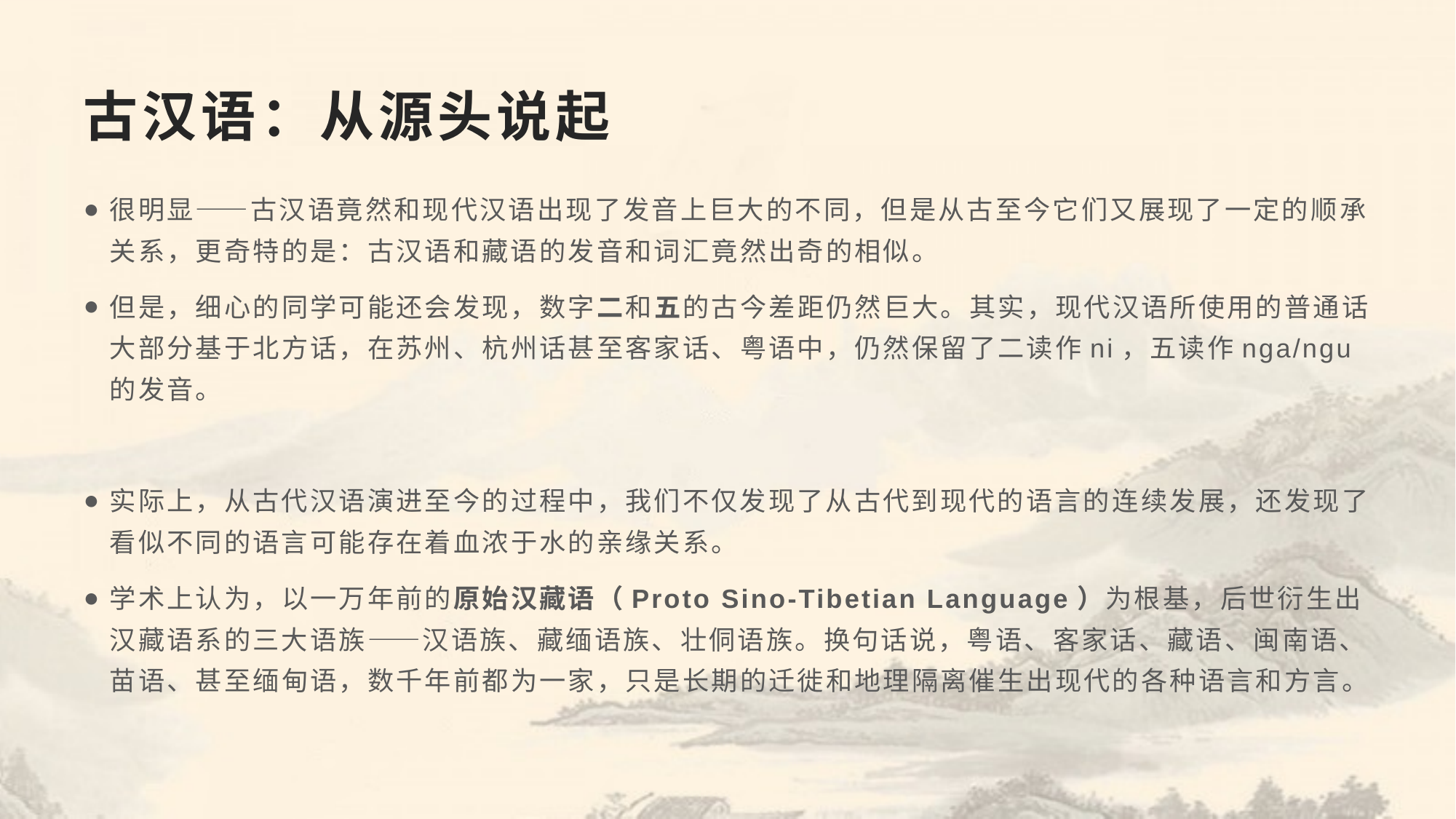

# 古汉语：从源头说起
很明显——古汉语竟然和现代汉语出现了发音上巨大的不同，但是从古至今它们又展现了一定的顺承关系，更奇特的是：古汉语和藏语的发音和词汇竟然出奇的相似。
但是，细心的同学可能还会发现，数字二和五的古今差距仍然巨大。其实，现代汉语所使用的普通话大部分基于北方话，在苏州、杭州话甚至客家话、粤语中，仍然保留了二读作ni，五读作nga/ngu的发音。

实际上，从古代汉语演进至今的过程中，我们不仅发现了从古代到现代的语言的连续发展，还发现了看似不同的语言可能存在着血浓于水的亲缘关系。
学术上认为，以一万年前的原始汉藏语（Proto Sino-Tibetian Language）为根基，后世衍生出汉藏语系的三大语族——汉语族、藏缅语族、壮侗语族。换句话说，粤语、客家话、藏语、闽南语、苗语、甚至缅甸语，数千年前都为一家，只是长期的迁徙和地理隔离催生出现代的各种语言和方言。